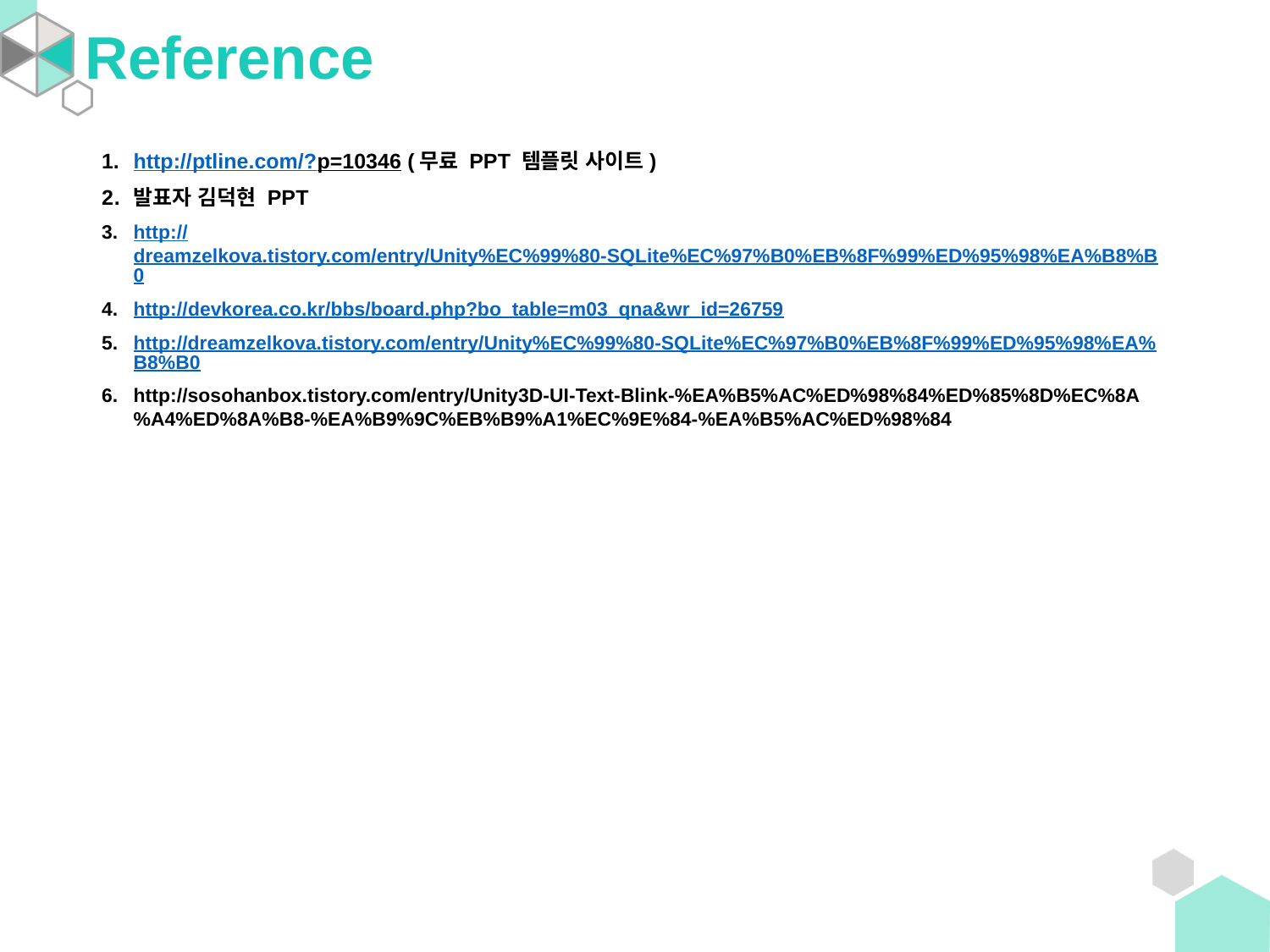

Reference
http://ptline.com/?p=10346 (무료 PPT 템플릿 사이트)
발표자 김덕현 PPT
http://dreamzelkova.tistory.com/entry/Unity%EC%99%80-SQLite%EC%97%B0%EB%8F%99%ED%95%98%EA%B8%B0
http://devkorea.co.kr/bbs/board.php?bo_table=m03_qna&wr_id=26759
http://dreamzelkova.tistory.com/entry/Unity%EC%99%80-SQLite%EC%97%B0%EB%8F%99%ED%95%98%EA%B8%B0
http://sosohanbox.tistory.com/entry/Unity3D-UI-Text-Blink-%EA%B5%AC%ED%98%84%ED%85%8D%EC%8A%A4%ED%8A%B8-%EA%B9%9C%EB%B9%A1%EC%9E%84-%EA%B5%AC%ED%98%84